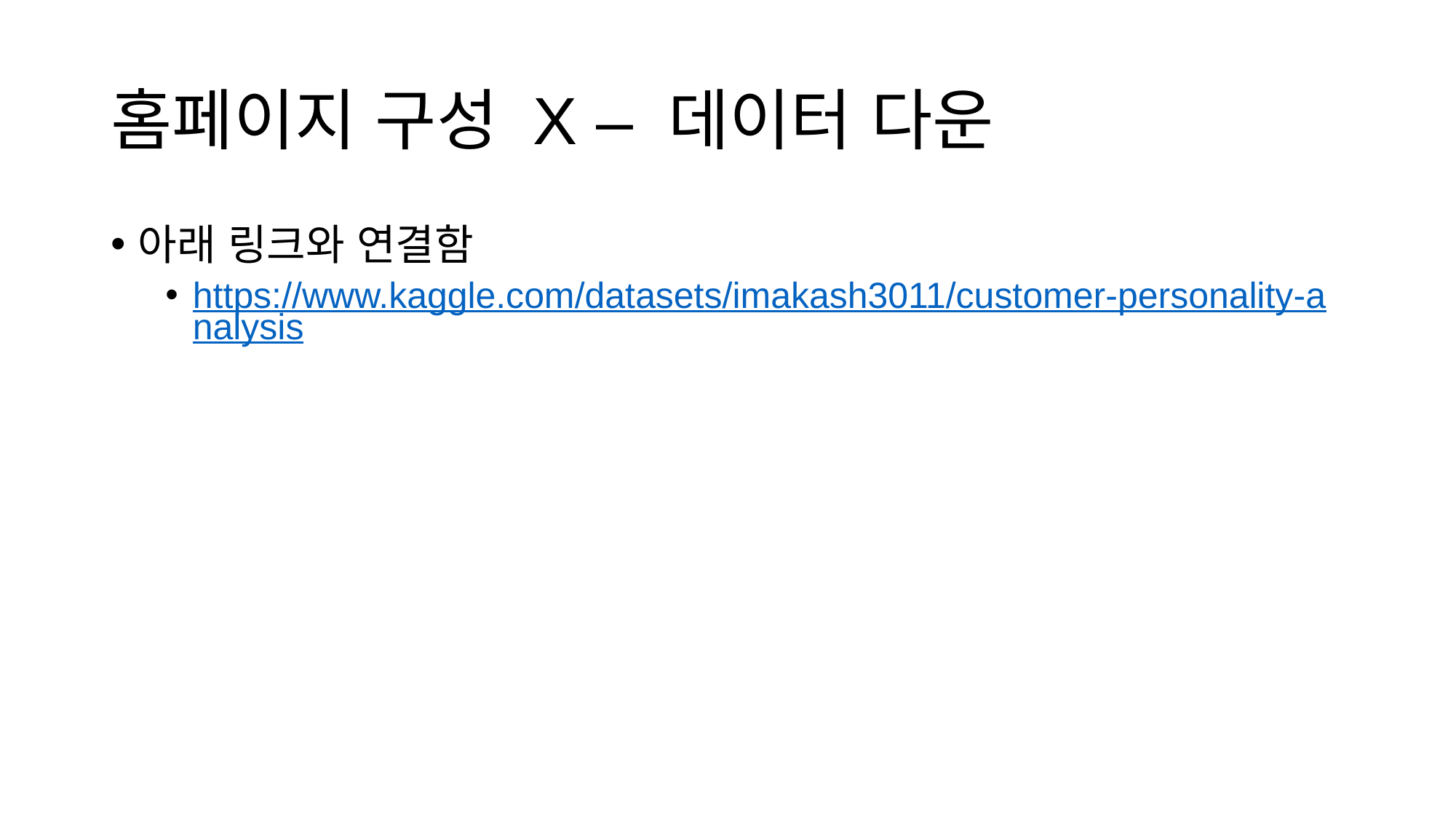

# 홈페이지 구성 X – 데이터 다운
아래 링크와 연결함
https://www.kaggle.com/datasets/imakash3011/customer-personality-analysis